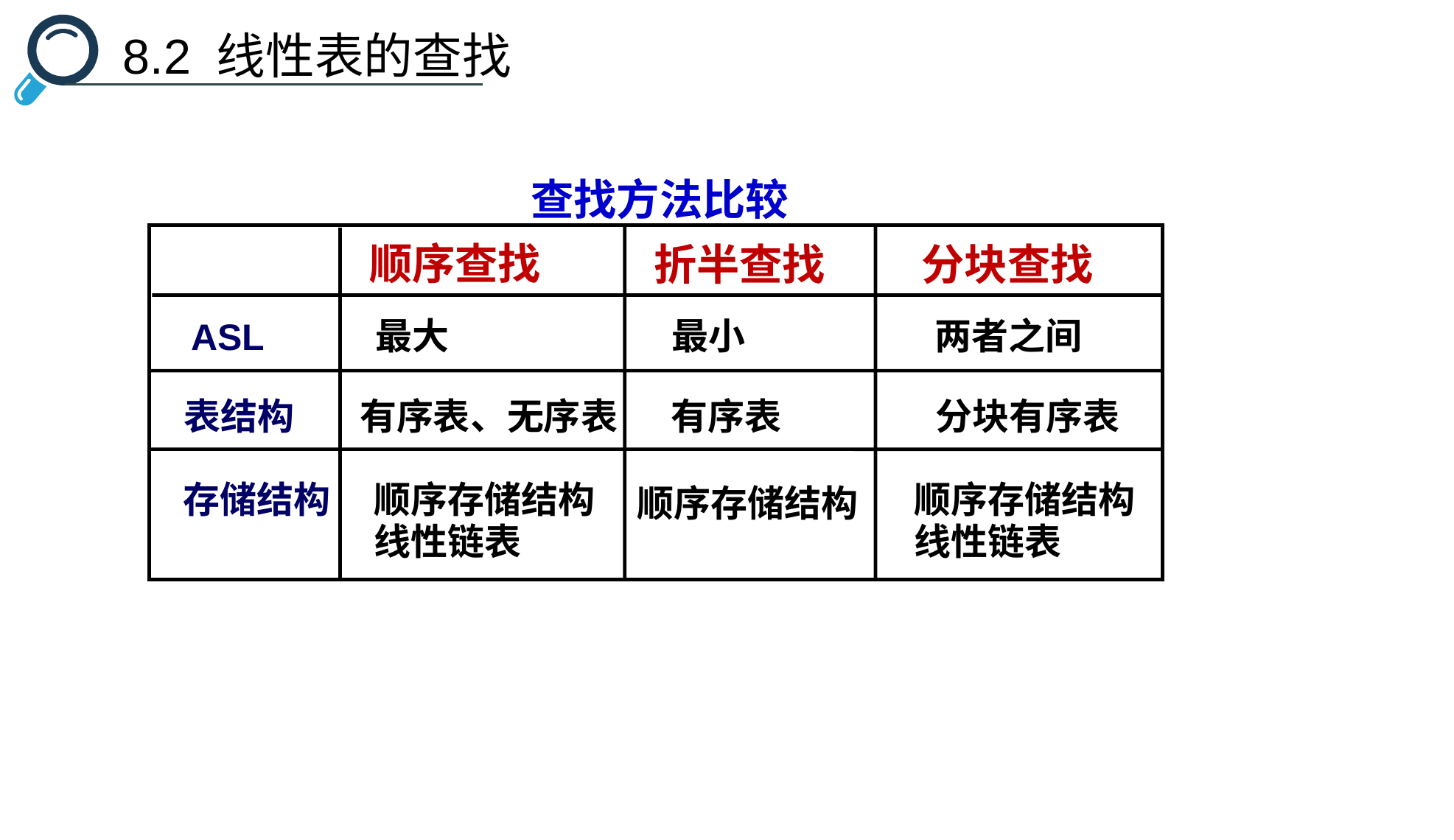

8.2 线性表的查找
查找方法比较

顺序查找
 分块查找
折半查找

最大
最小
两者之间
ASL
表结构
有序表、无序表
有序表
分块有序表
存储结构
顺序存储结构
线性链表
顺序存储结构
线性链表
顺序存储结构